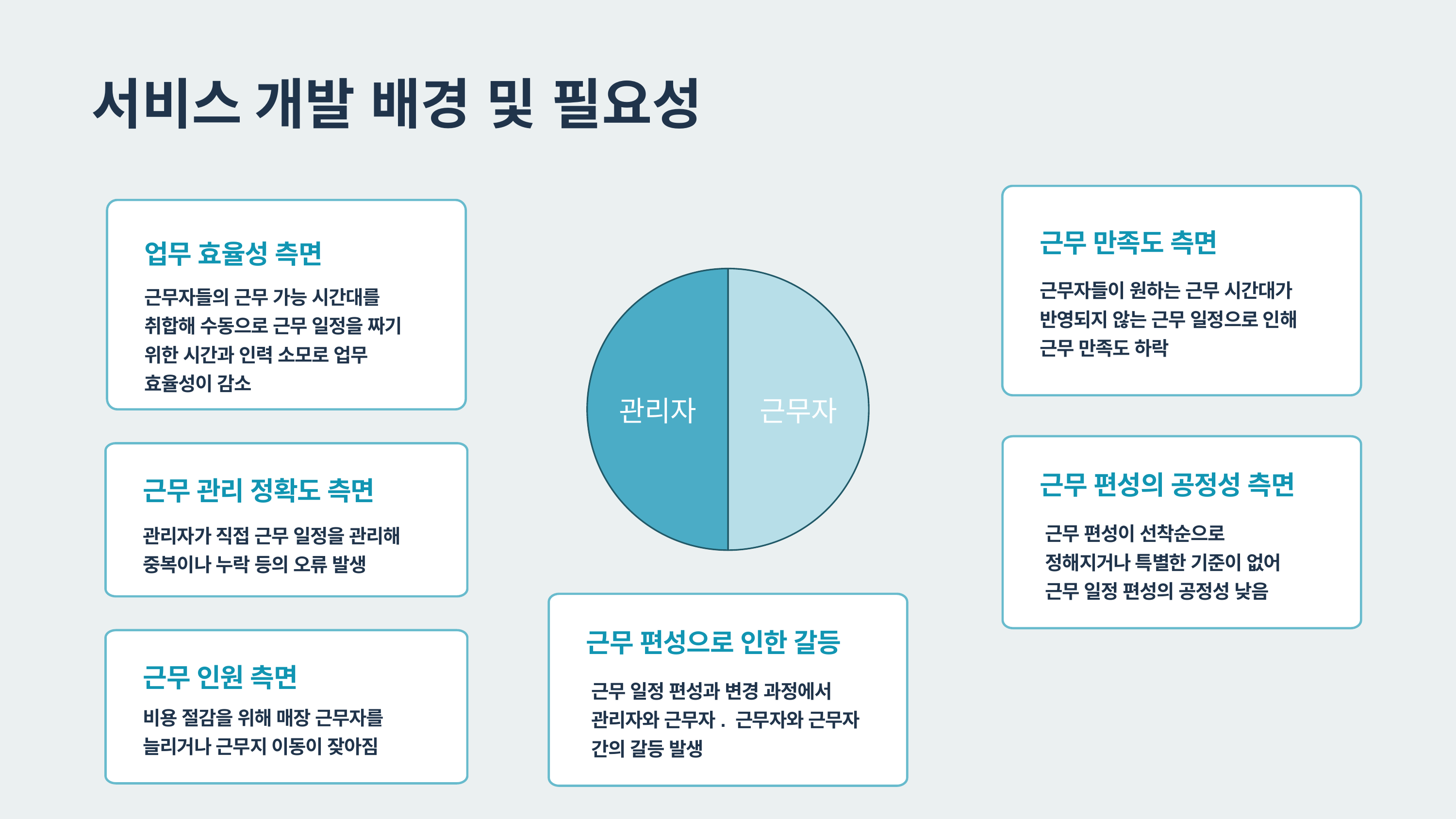

서비스 개발 배경 및 필요성

근무 만족도 측면
근무자들이 원하는 근무 시간대가 반영되지 않는 근무 일정으로 인해 근무 만족도 하락

업무 효율성 측면
근무자들의 근무 가능 시간대를 취합해 수동으로 근무 일정을 짜기 위한 시간과 인력 소모로 업무 효율성이 감소

### Chart

| Category | 판매 |
|---|---|
| 근무자 | 0.5 |
| 관리자 | 0.5 |

근무 편성의 공정성 측면

근무 관리 정확도 측면
관리자가 직접 근무 일정을 관리해 중복이나 누락 등의 오류 발생

근무 편성이 선착순으로 정해지거나 특별한 기준이 없어 근무 일정 편성의 공정성 낮음

근무 편성으로 인한 갈등

근무 일정 편성과 변경 과정에서 관리자와 근무자. 근무자와 근무자 간의 갈등 발생

근무 인원 측면
비용 절감을 위해 매장 근무자를 늘리거나 근무지 이동이 잦아짐